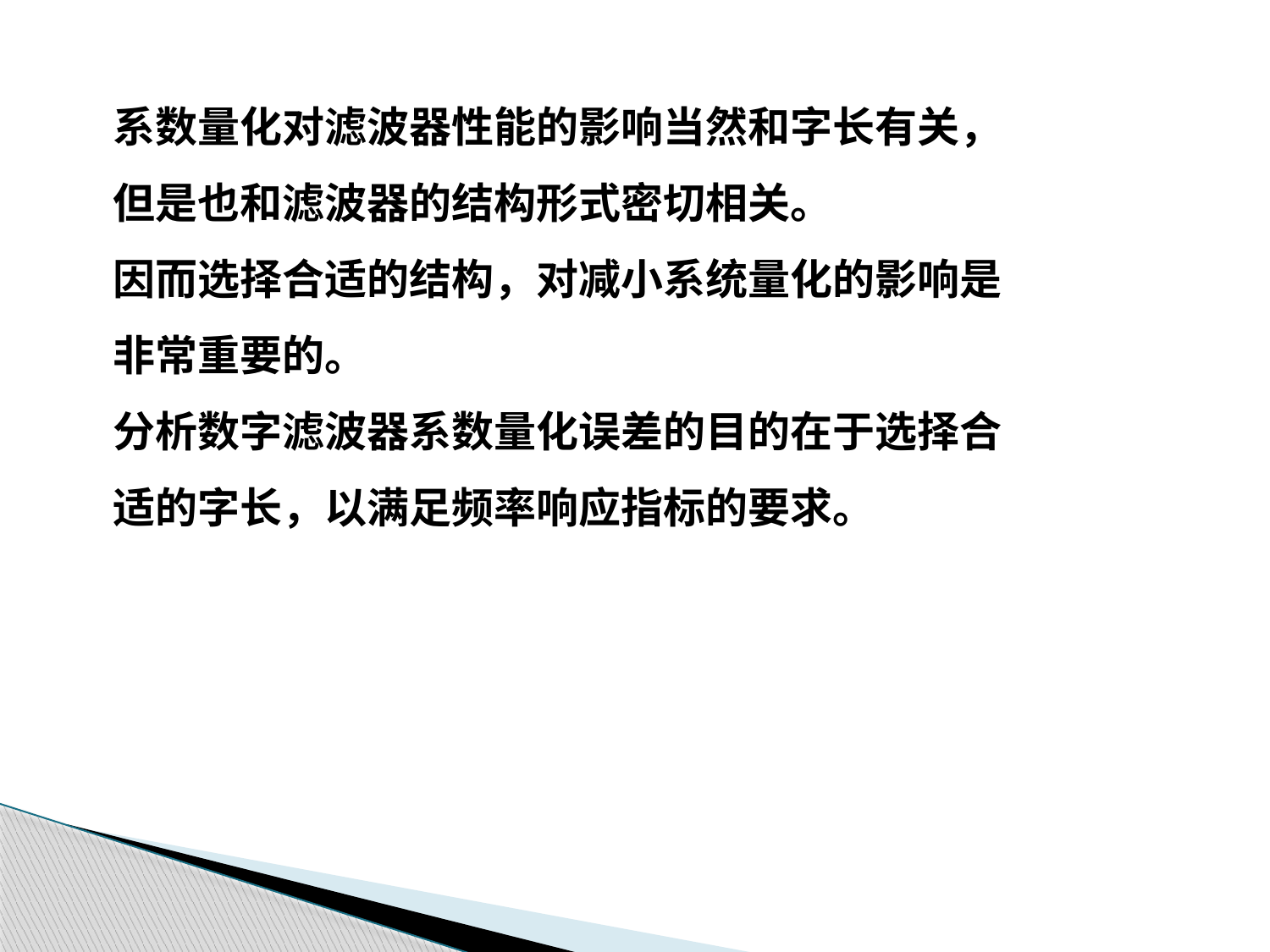

系数量化对滤波器性能的影响当然和字长有关，
但是也和滤波器的结构形式密切相关。
因而选择合适的结构，对减小系统量化的影响是
非常重要的。
分析数字滤波器系数量化误差的目的在于选择合
适的字长，以满足频率响应指标的要求。